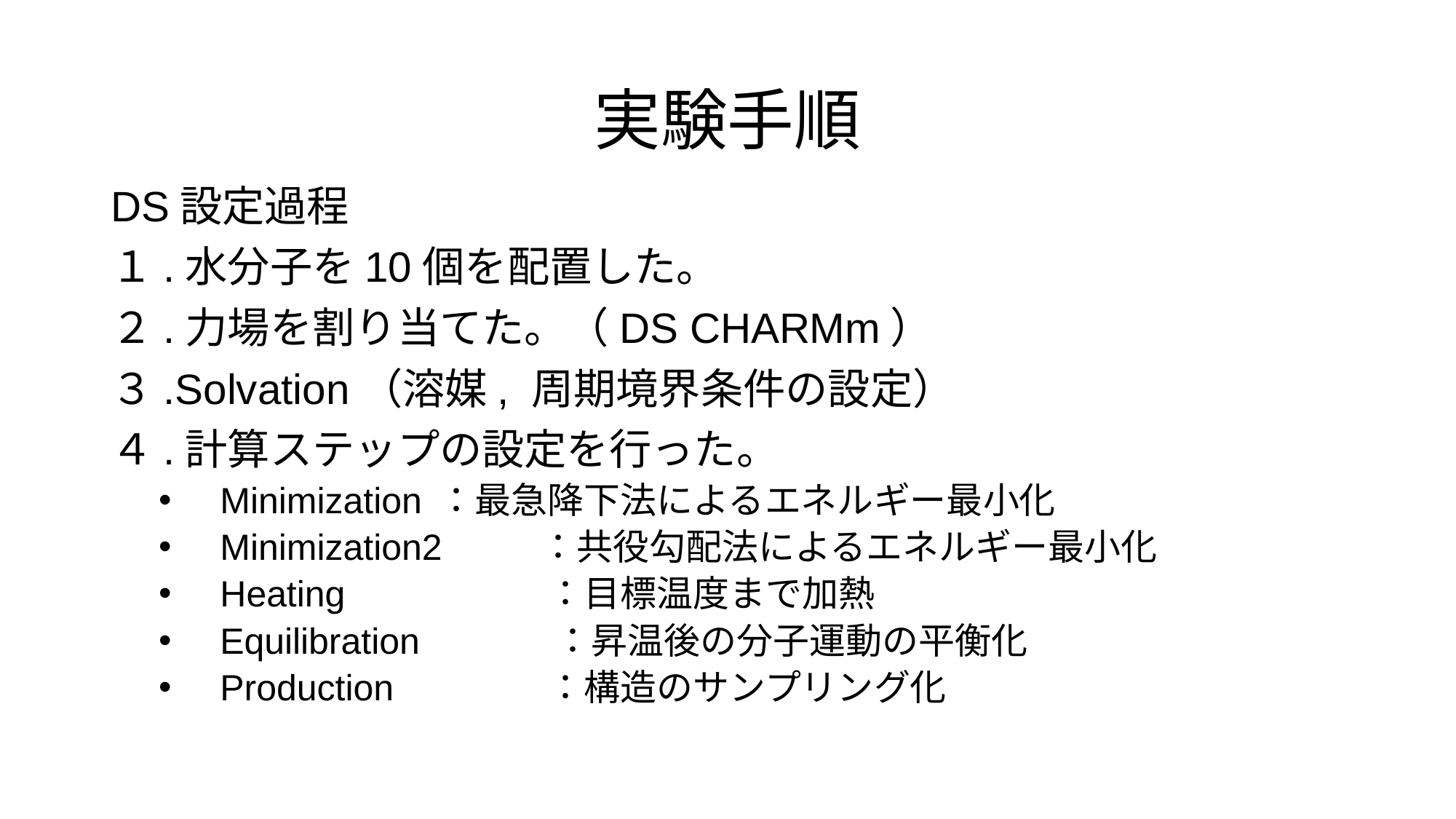

# 実験手順
DS設定過程
１.水分子を10個を配置した。
２.力場を割り当てた。（DS CHARMm）
３.Solvation（溶媒, 周期境界条件の設定）
４.計算ステップの設定を行った。
Minimization 	：最急降下法によるエネルギー最小化
Minimization2　　  ：共役勾配法によるエネルギー最小化
Heating		：目標温度まで加熱
Equilibration	       　：昇温後の分子運動の平衡化
Production		：構造のサンプリング化